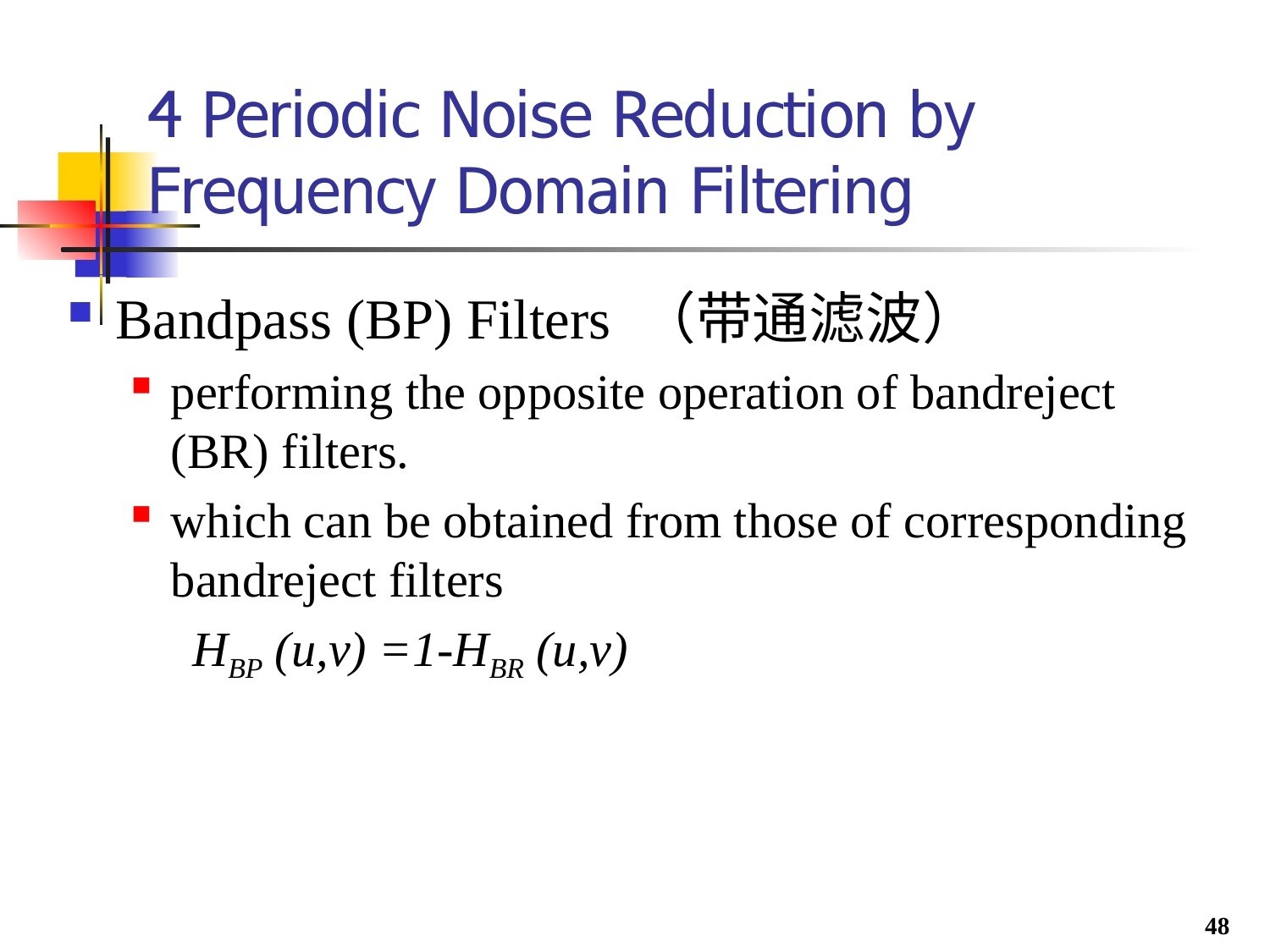

# 4 Periodic Noise Reduction by Frequency Domain Filtering
Bandpass (BP) Filters （带通滤波）
performing the opposite operation of bandreject (BR) filters.
which can be obtained from those of corresponding bandreject filters
     HBP (u,v) =1-HBR (u,v)
48